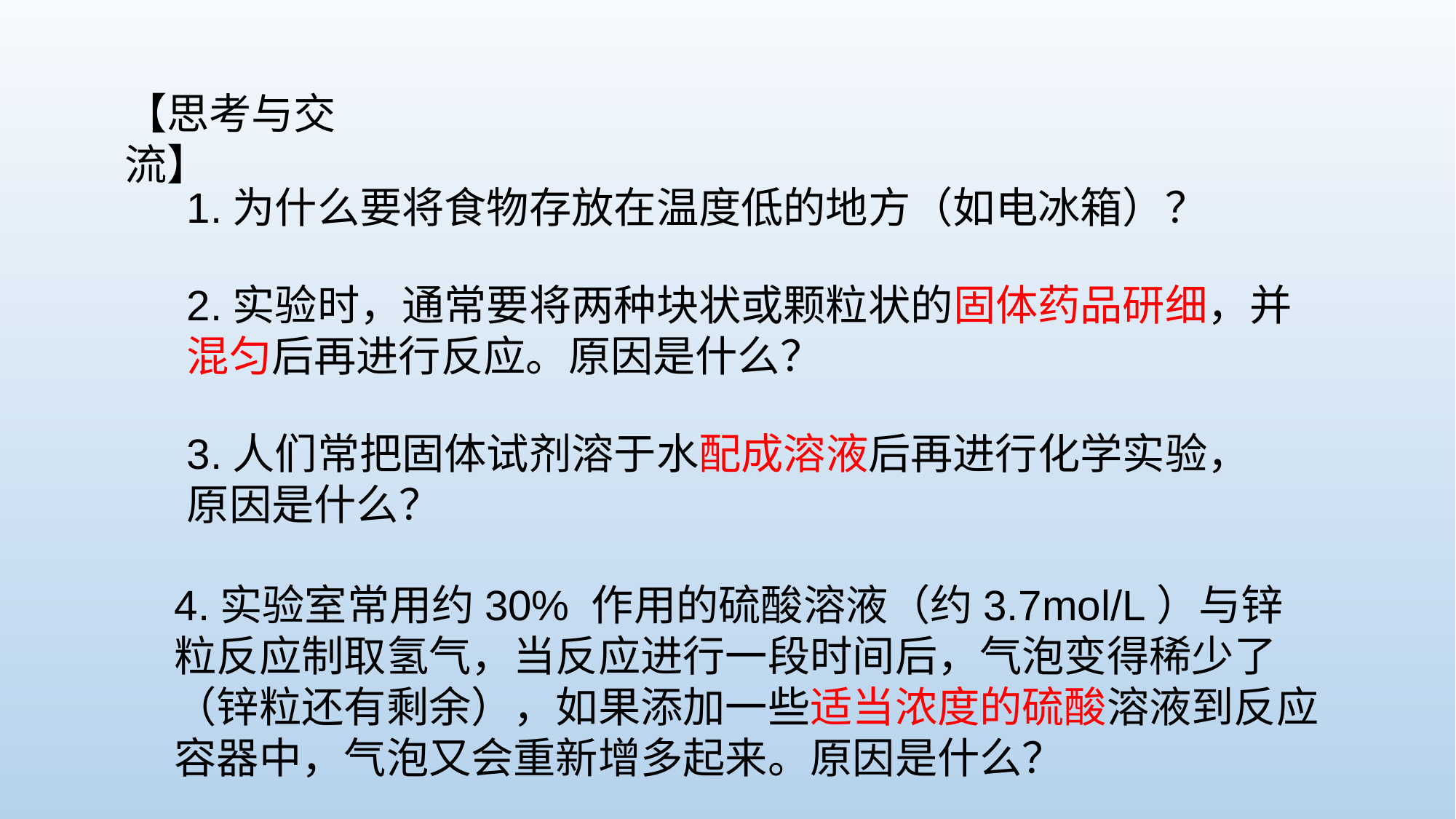

【思考与交流】
1.为什么要将食物存放在温度低的地方（如电冰箱）？
2.实验时，通常要将两种块状或颗粒状的固体药品研细，并混匀后再进行反应。原因是什么？
3.人们常把固体试剂溶于水配成溶液后再进行化学实验，原因是什么？

4.实验室常用约30% 作用的硫酸溶液（约3.7mol/L）与锌粒反应制取氢气，当反应进行一段时间后，气泡变得稀少了（锌粒还有剩余），如果添加一些适当浓度的硫酸溶液到反应容器中，气泡又会重新增多起来。原因是什么？